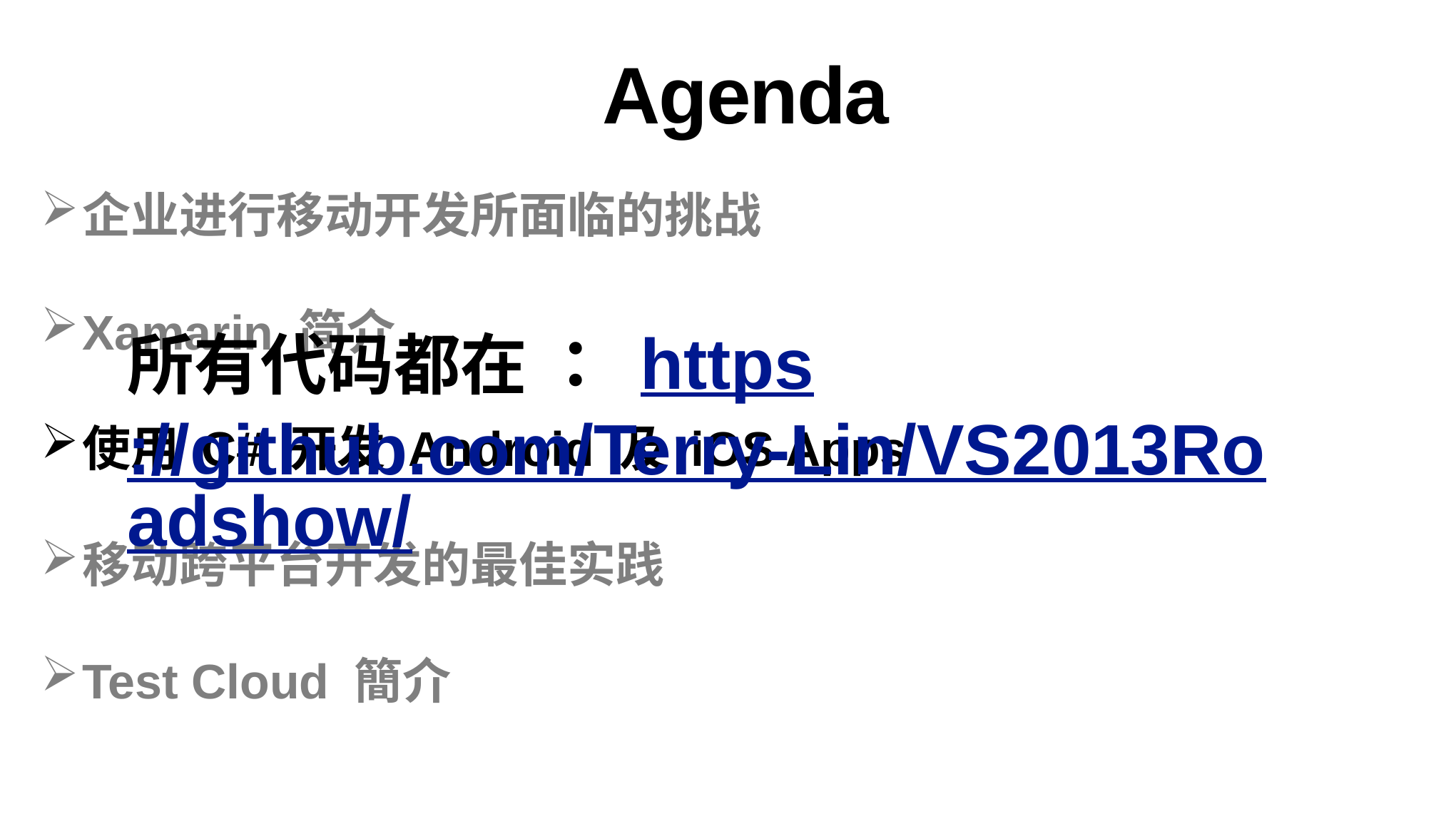

Agenda
企业进行移动开发所面临的挑战
Xamarin 简介
使用 C# 开发 Android 及 iOS Apps
移动跨平台开发的最佳实践
Test Cloud 簡介

所有代码都在 ： https://github.com/Terry-Lin/VS2013Roadshow/